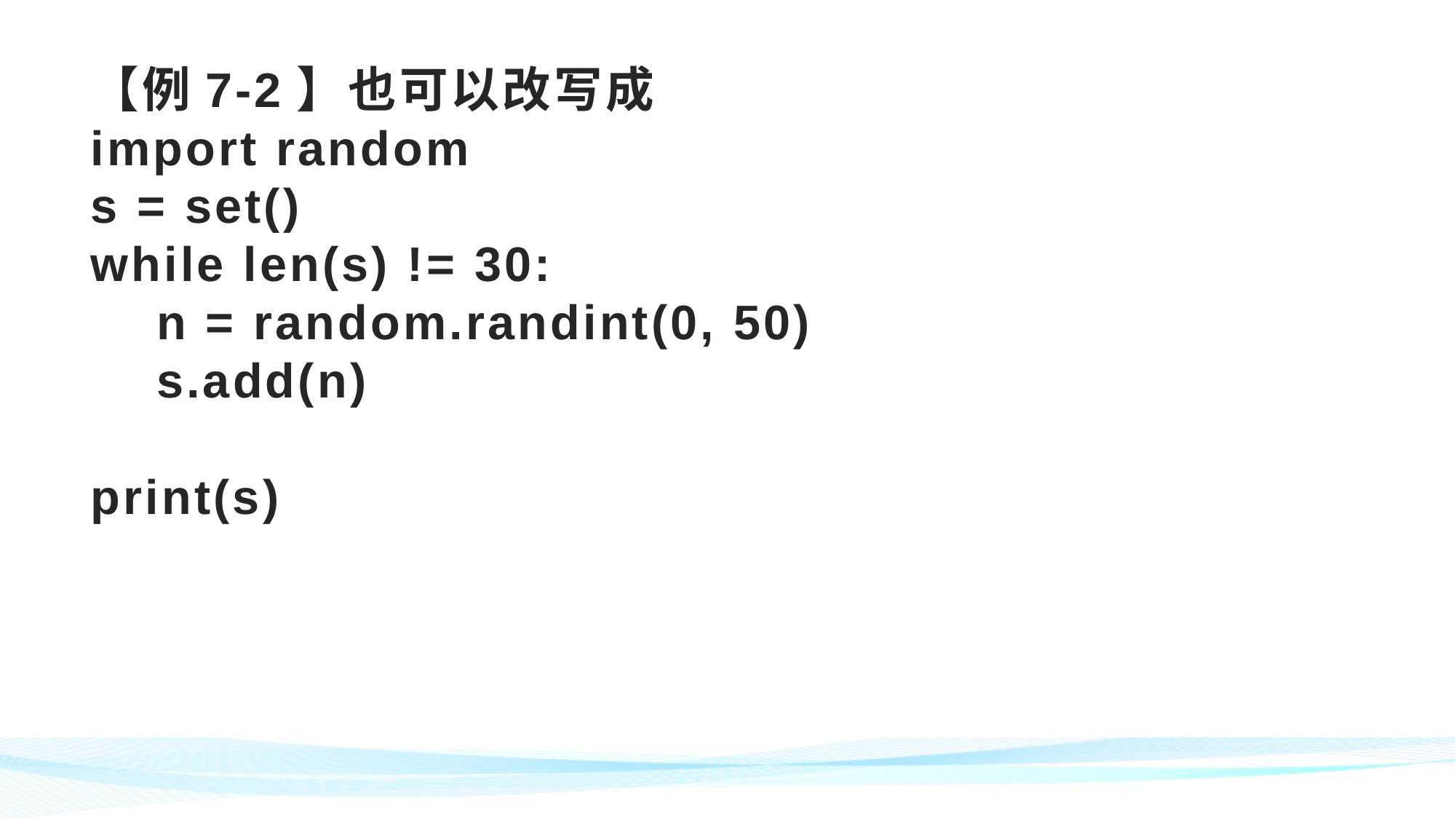

# 【例7-2】也可以改写成 import random s = set() while len(s) != 30: n = random.randint(0, 50) s.add(n) print(s)
111